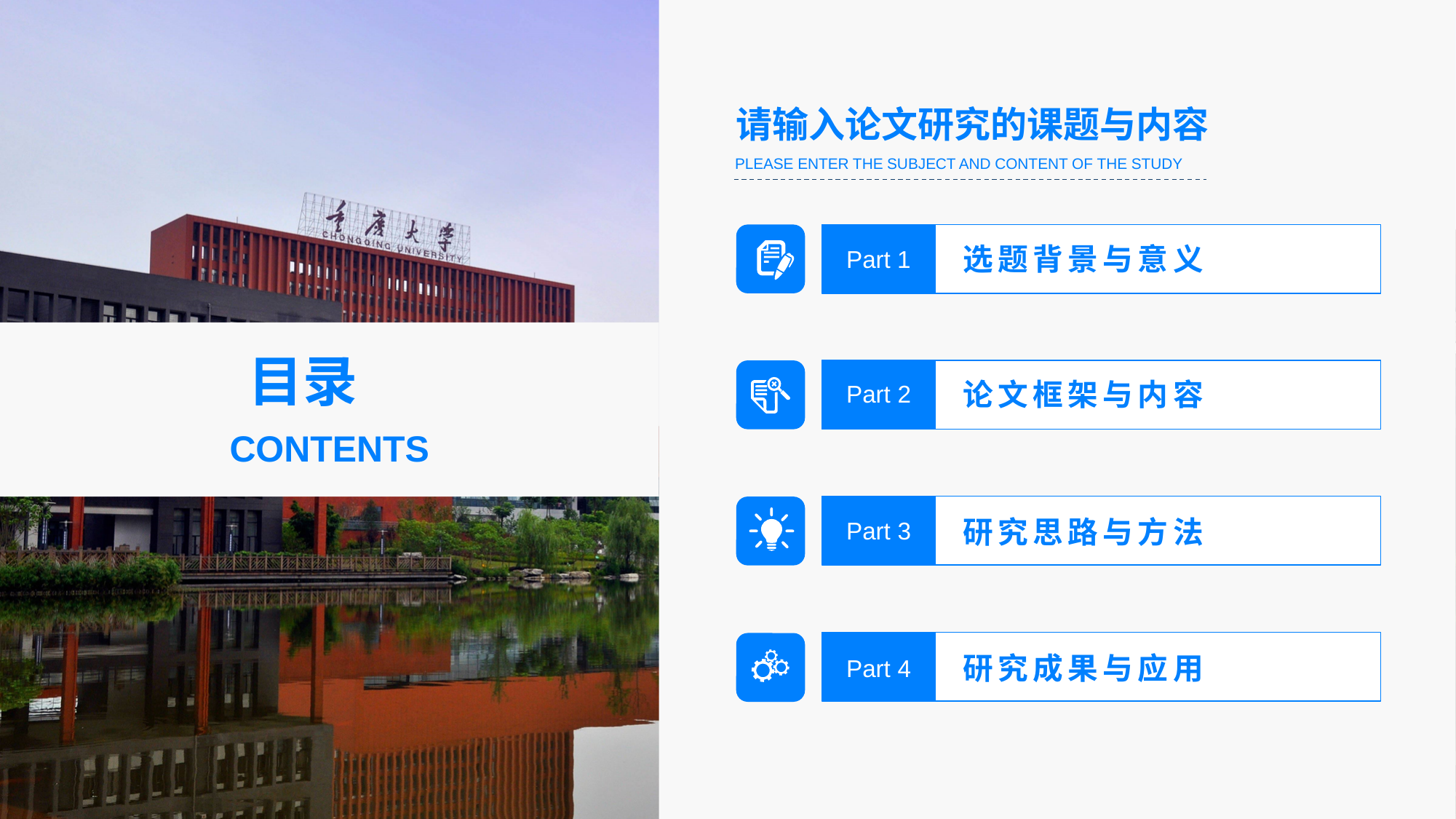

请输入论文研究的课题与内容
PLEASE ENTER THE SUBJECT AND CONTENT OF THE STUDY

选题背景与意义

Part 1

目录
CONTENTS

论文框架与内容

Part 2

研究思路与方法
Part 3

研究成果与应用

Part 4